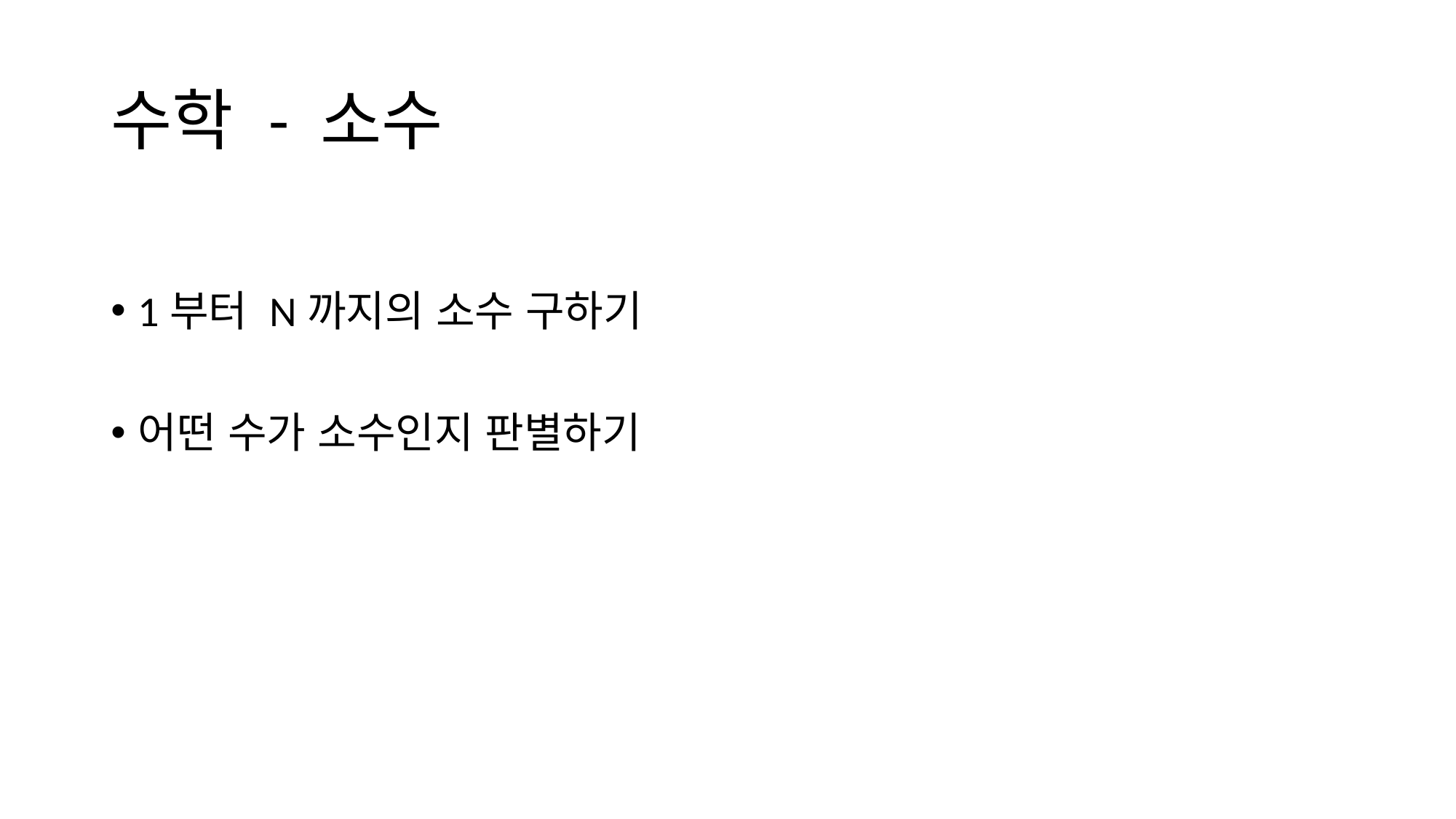

# 수학 - 소수

1부터 N까지의 소수 구하기

어떤 수가 소수인지 판별하기